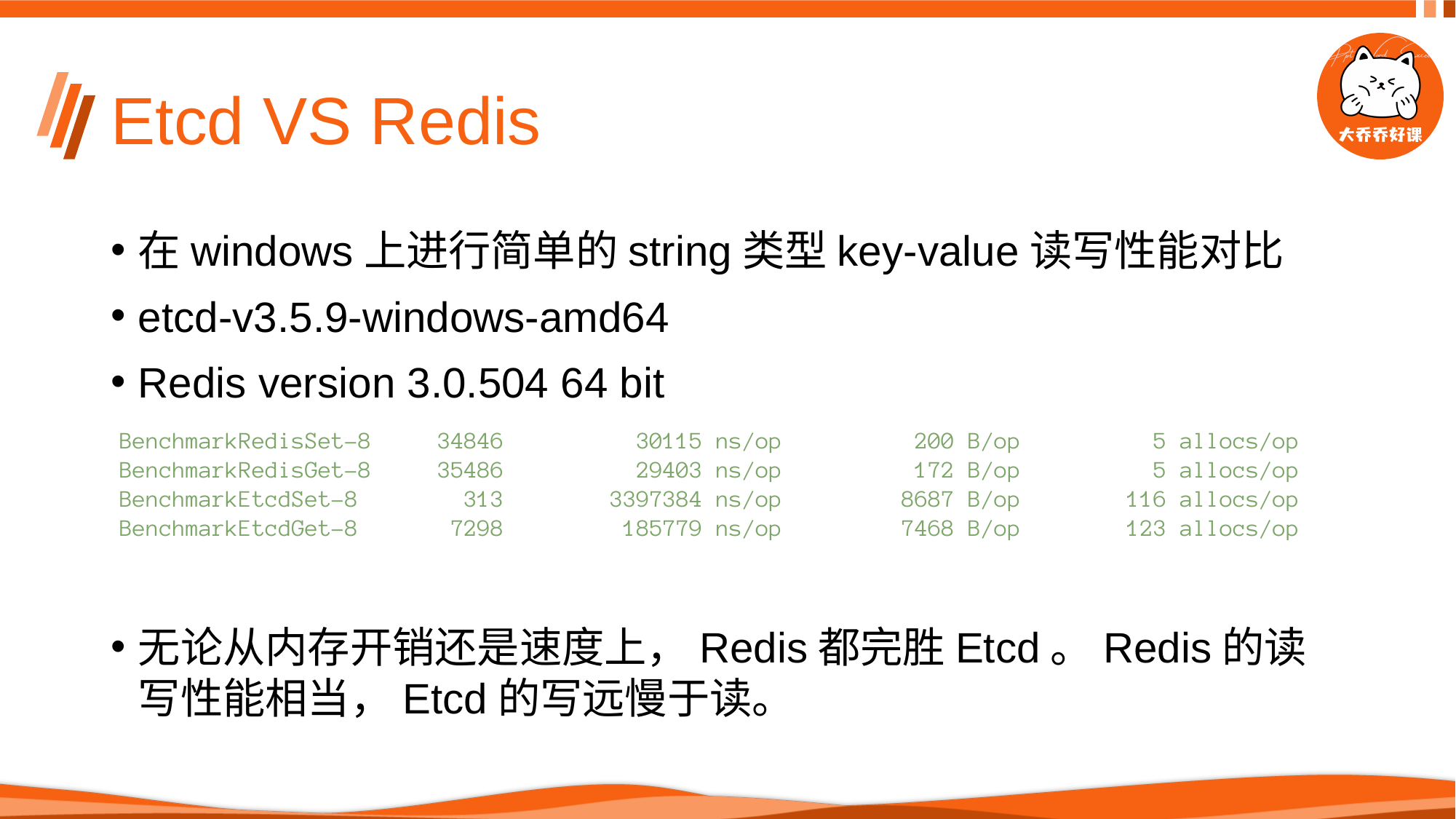

# Etcd VS Redis
在windows上进行简单的string类型key-value读写性能对比
etcd-v3.5.9-windows-amd64
Redis version 3.0.504 64 bit

无论从内存开销还是速度上，Redis都完胜Etcd。Redis的读写性能相当，Etcd的写远慢于读。
BenchmarkRedisSet-8     34846          30115 ns/op          200 B/op          5 allocs/op
BenchmarkRedisGet-8     35486          29403 ns/op          172 B/op          5 allocs/op
BenchmarkEtcdSet-8        313        3397384 ns/op         8687 B/op        116 allocs/op
BenchmarkEtcdGet-8       7298         185779 ns/op         7468 B/op        123 allocs/op